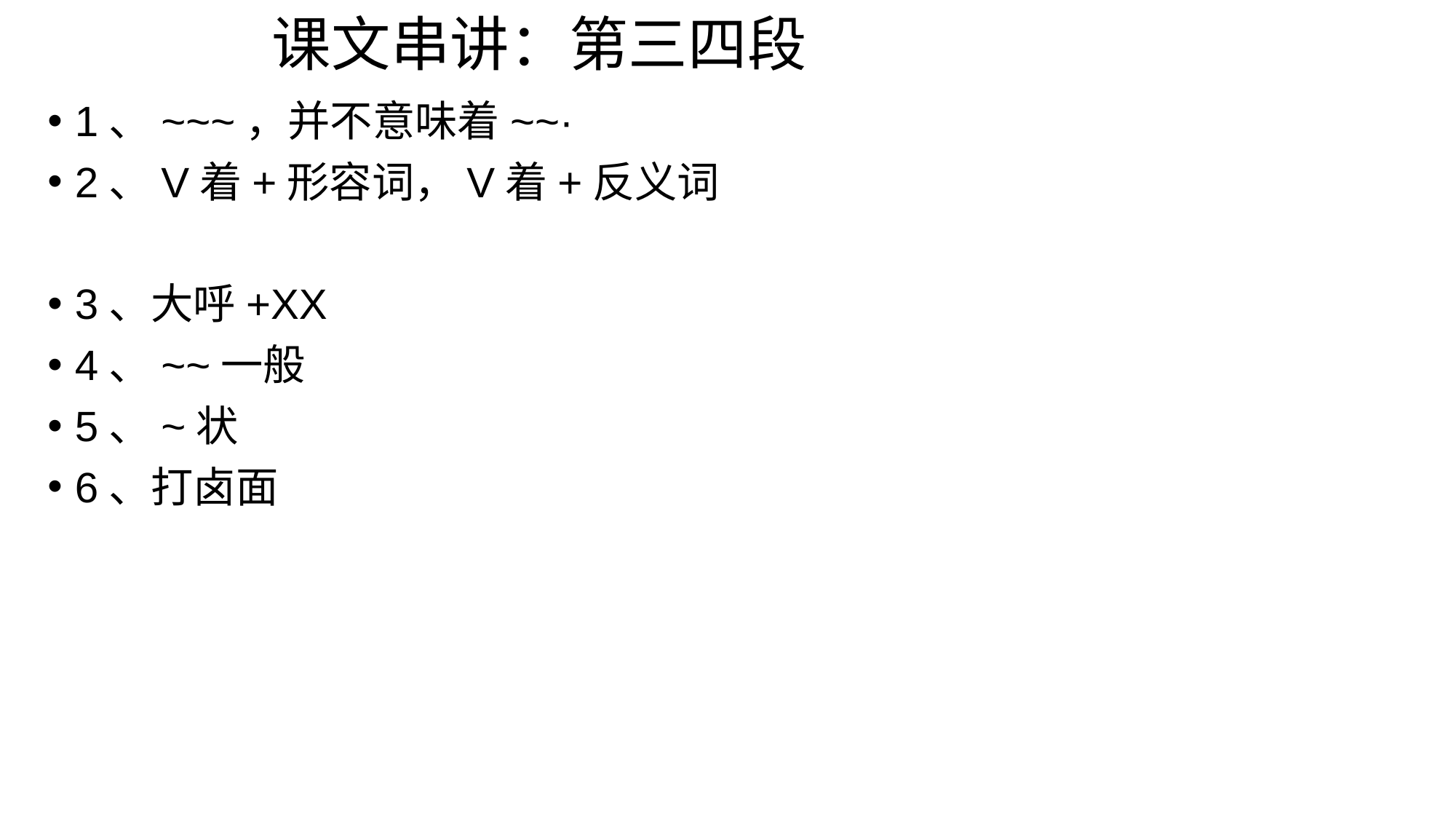

# 课文串讲：第三四段
1、~~~，并不意味着~~·
2、V着+形容词，V着+反义词

3、大呼+XX
4、~~一般
5、~状
6、打卤面